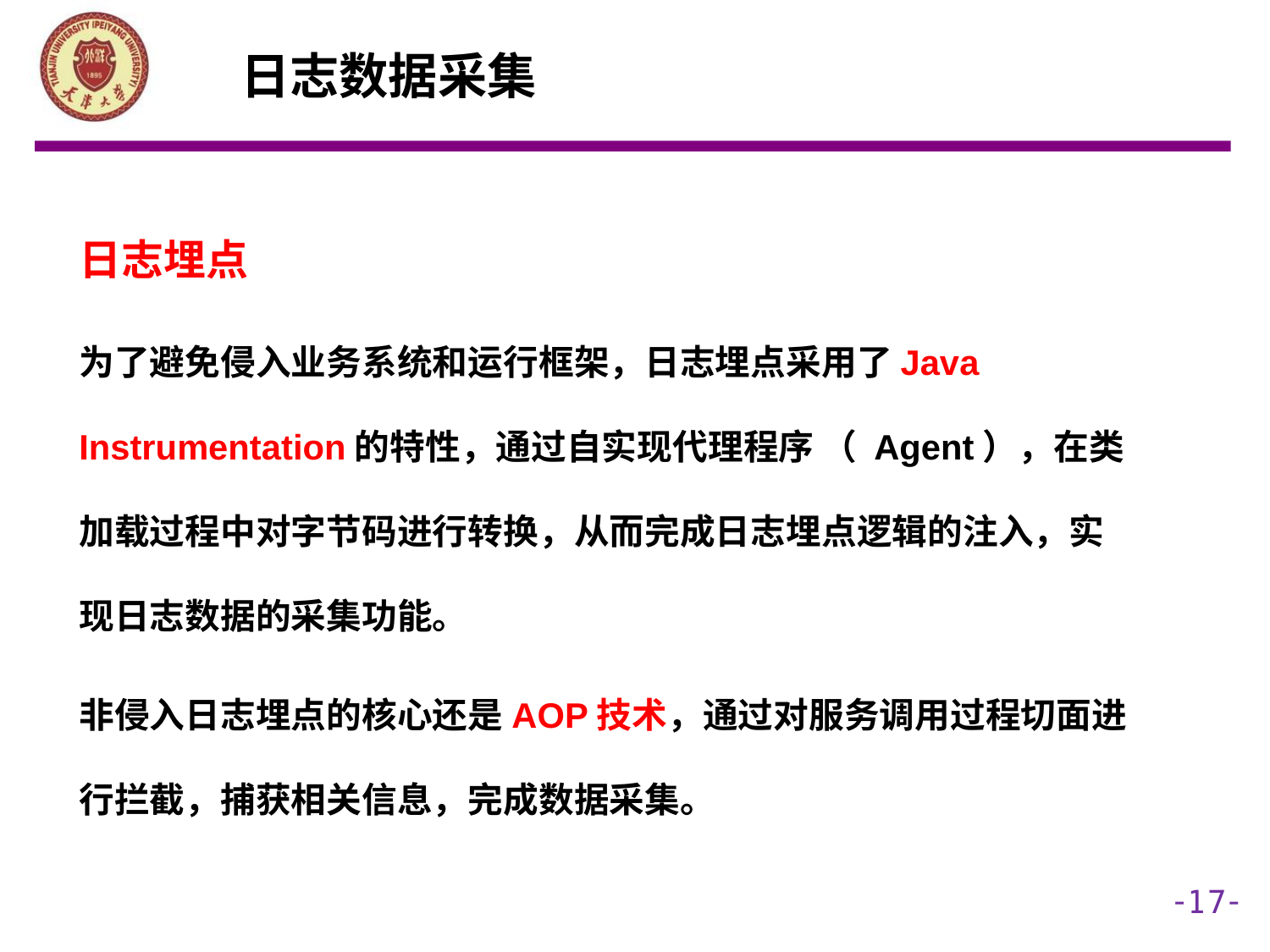

日志数据采集

日志埋点
为了避免侵入业务系统和运行框架，日志埋点采用了Java Instrumentation的特性，通过自实现代理程序 （ Agent），在类加载过程中对字节码进行转换，从而完成日志埋点逻辑的注入，实现日志数据的采集功能。
非侵入日志埋点的核心还是AOP技术，通过对服务调用过程切面进行拦截，捕获相关信息，完成数据采集。